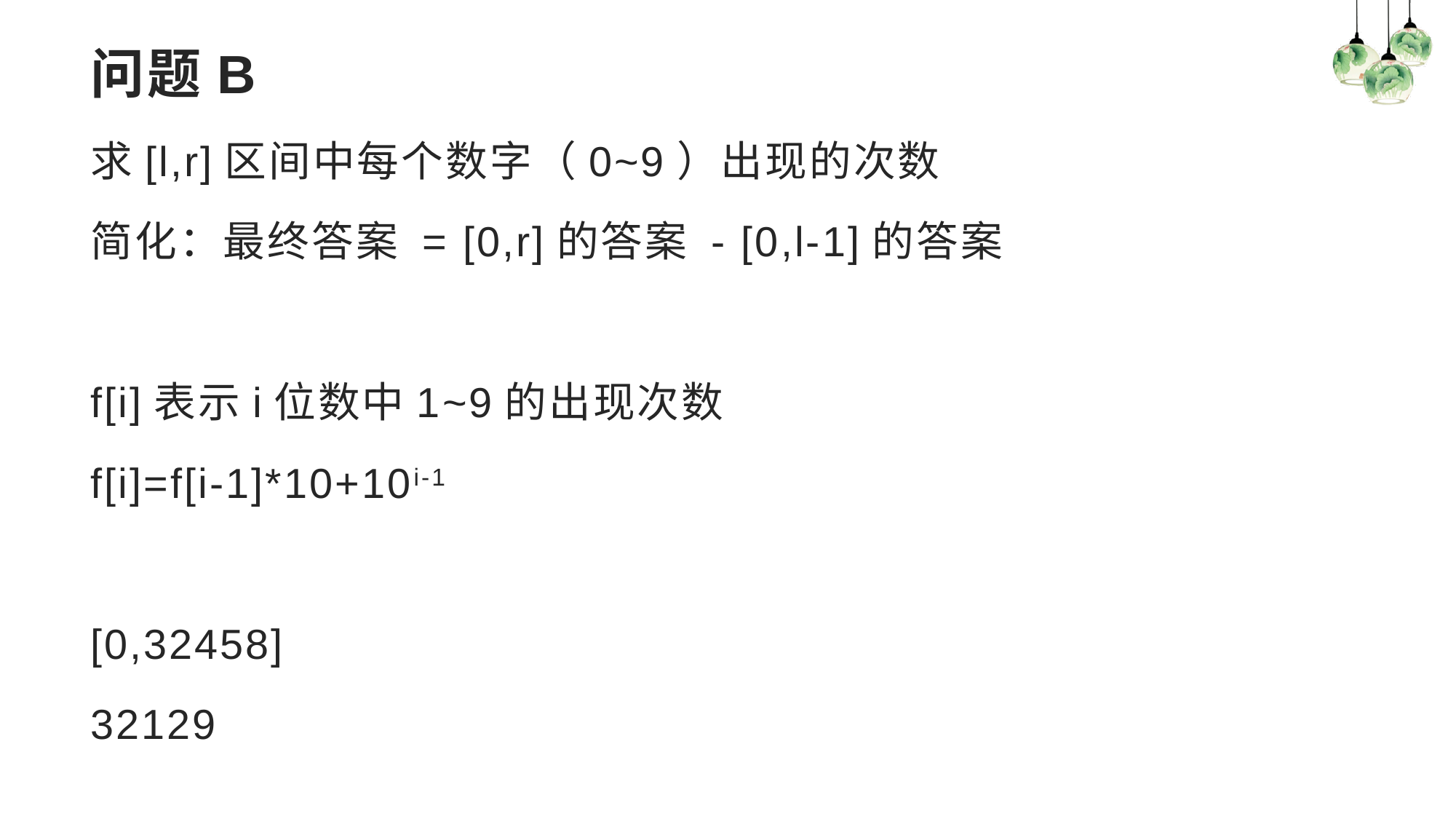

# 问题B
求[l,r]区间中每个数字（0~9）出现的次数
简化：最终答案 = [0,r]的答案 - [0,l-1]的答案

f[i]表示i位数中1~9的出现次数
f[i]=f[i-1]*10+10i-1

[0,32458]
32129